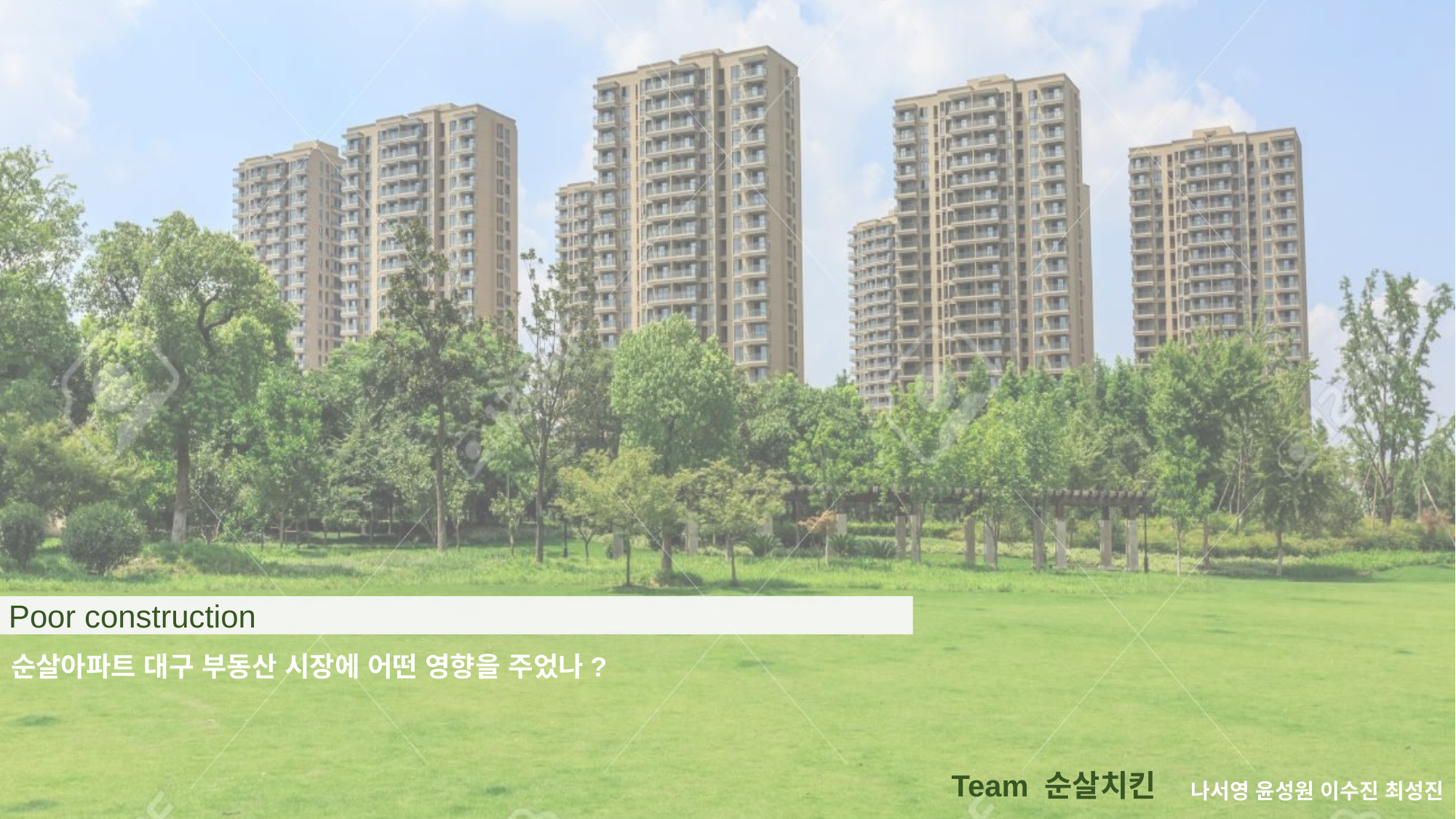

Poor construction
순살아파트 대구 부동산 시장에 어떤 영향을 주었나?
Team 순살치킨
나서영 윤성원 이수진 최성진